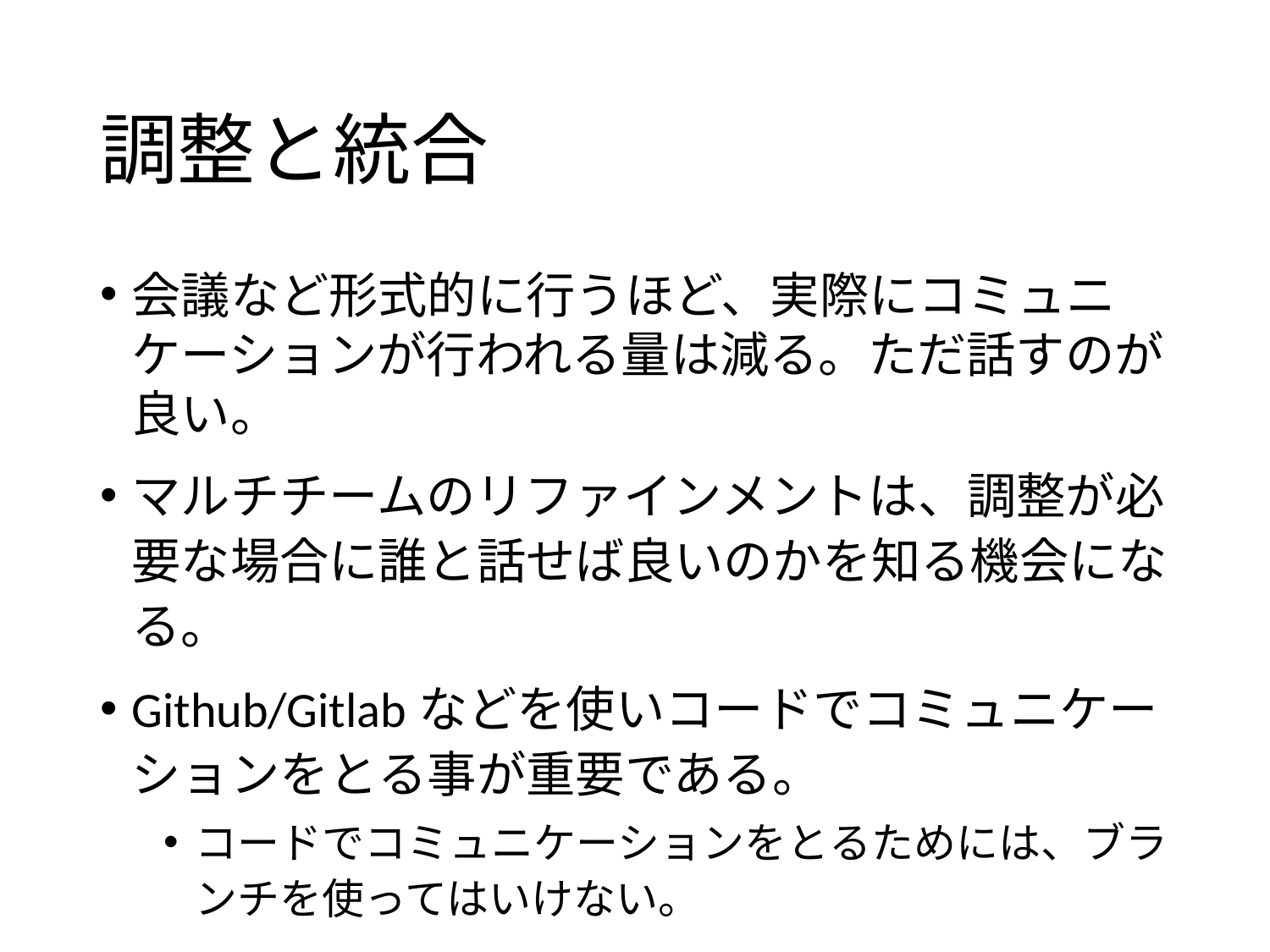

# 調整と統合
会議など形式的に行うほど、実際にコミュニケーションが行われる量は減る。ただ話すのが良い。
マルチチームのリファインメントは、調整が必要な場合に誰と話せば良いのかを知る機会になる。
Github/Gitlabなどを使いコードでコミュニケーションをとる事が重要である。
コードでコミュニケーションをとるためには、ブランチを使ってはいけない。